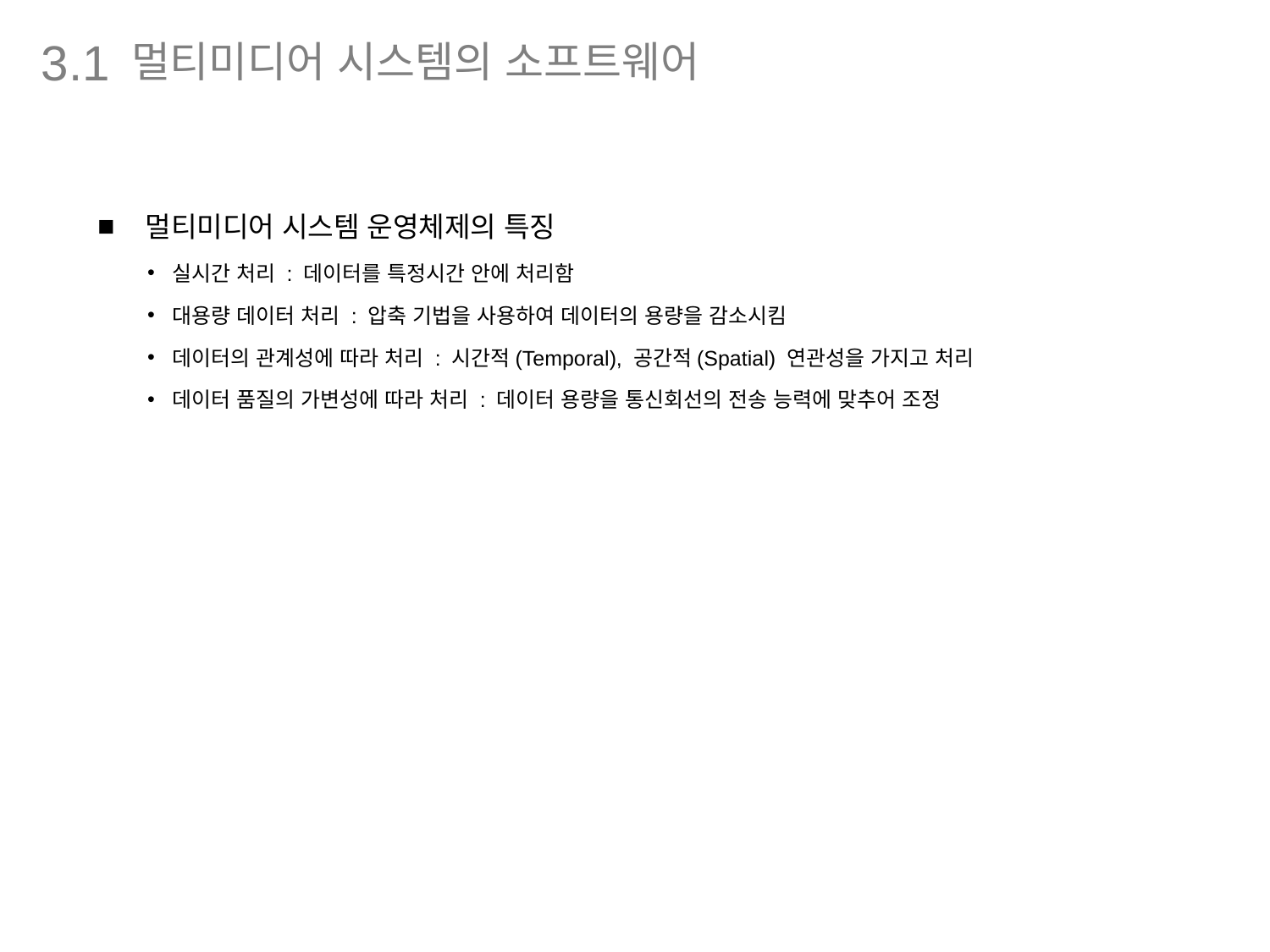

멀티미디어 시스템의 소프트웨어
3.1
멀티미디어 시스템 운영체제의 특징
실시간 처리 : 데이터를 특정시간 안에 처리함
대용량 데이터 처리 : 압축 기법을 사용하여 데이터의 용량을 감소시킴
데이터의 관계성에 따라 처리 : 시간적(Temporal), 공간적(Spatial) 연관성을 가지고 처리
데이터 품질의 가변성에 따라 처리 : 데이터 용량을 통신회선의 전송 능력에 맞추어 조정